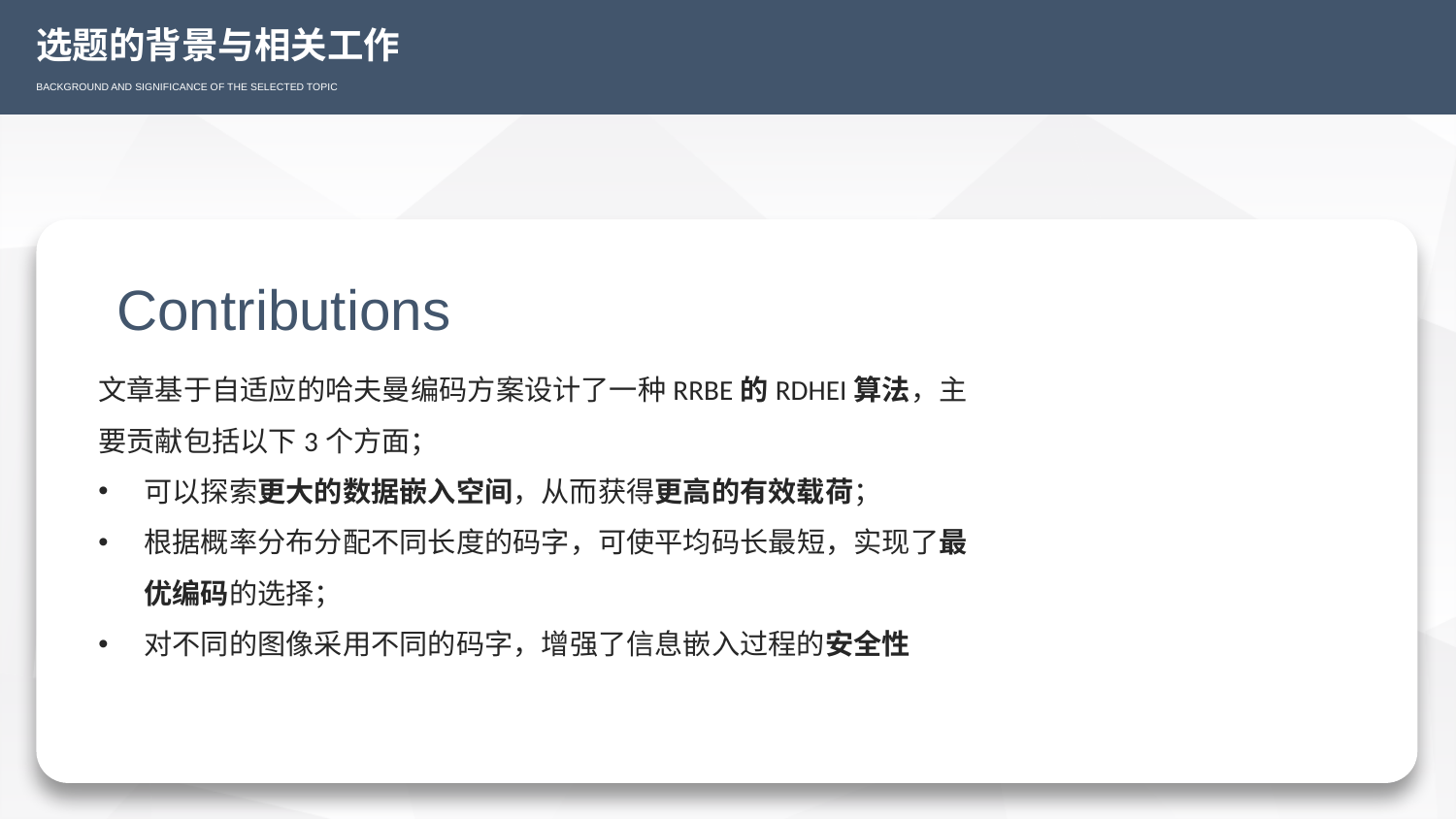

选题的背景与相关工作
BACKGROUND AND SIGNIFICANCE OF THE SELECTED TOPIC

Contributions
文章基于自适应的哈夫曼编码方案设计了一种RRBE的RDHEI算法，主要贡献包括以下3个方面；
可以探索更大的数据嵌入空间，从而获得更高的有效载荷；
根据概率分布分配不同长度的码字，可使平均码长最短，实现了最优编码的选择；
对不同的图像采用不同的码字，增强了信息嵌入过程的安全性